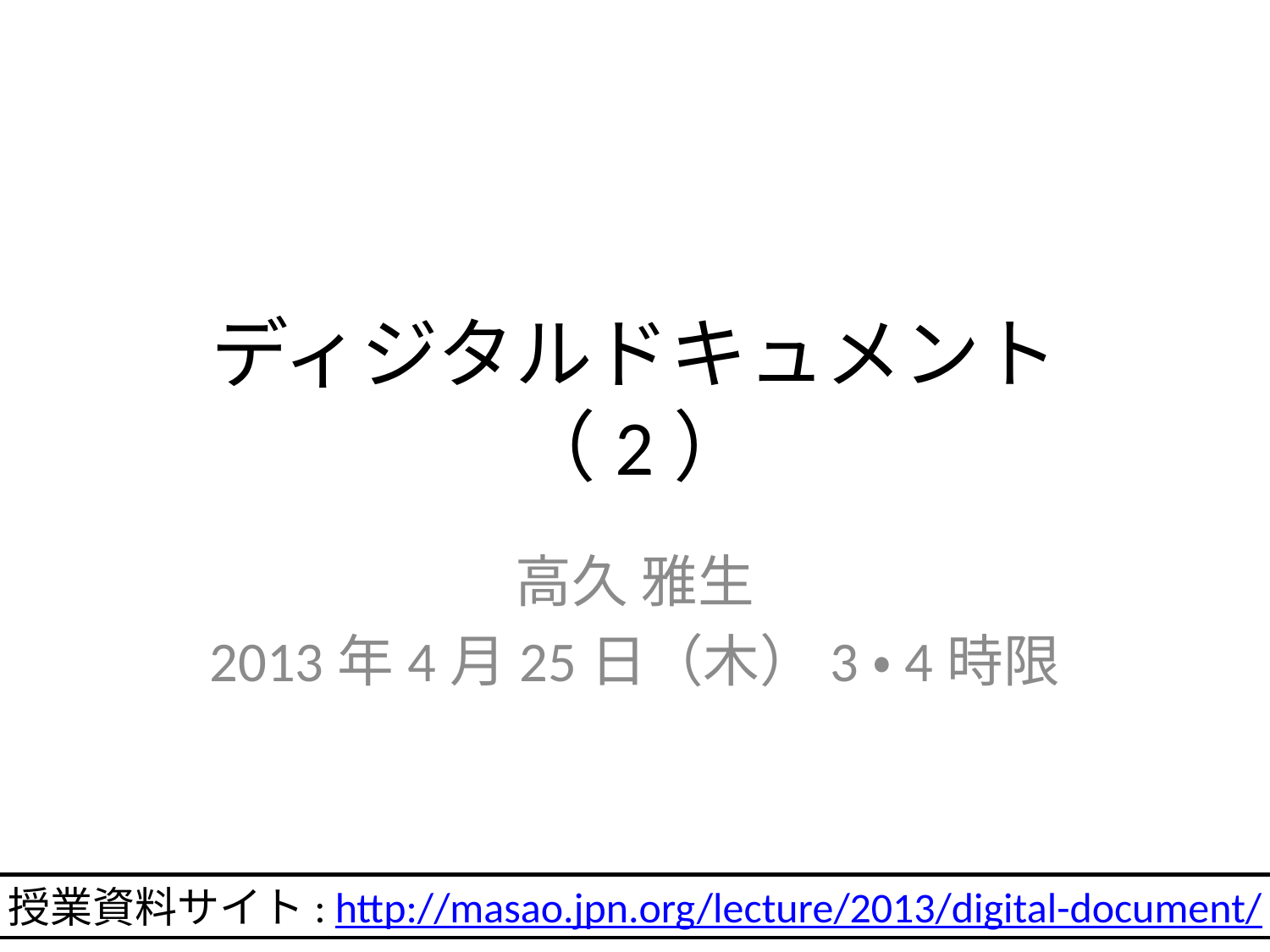

# ディジタルドキュメント（2）
高久 雅生
2013年4月25日（木）3・4時限
授業資料サイト: http://masao.jpn.org/lecture/2013/digital-document/
1